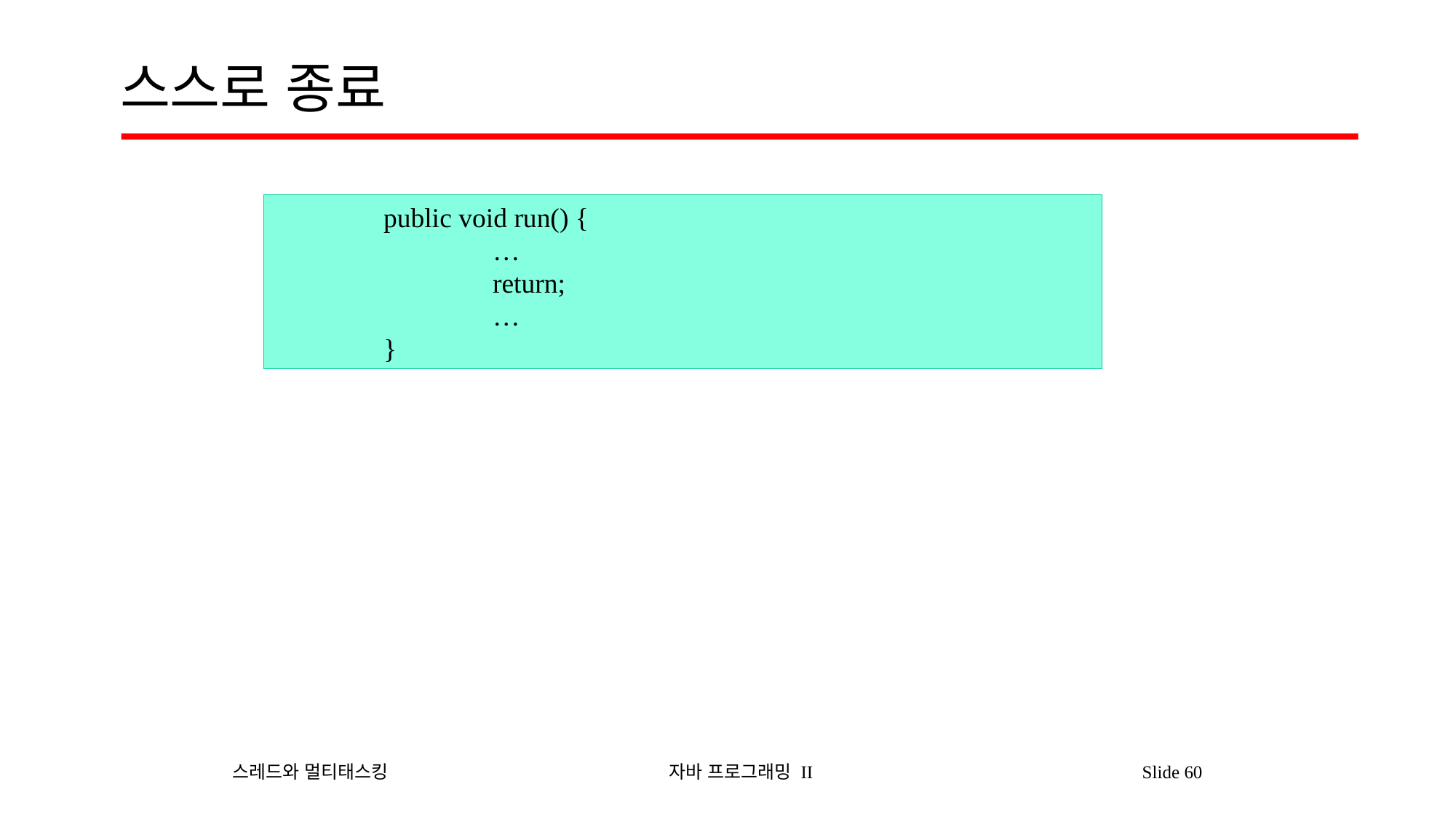

# 스스로 종료
	public void run() {
		…
		return;
		…
	}